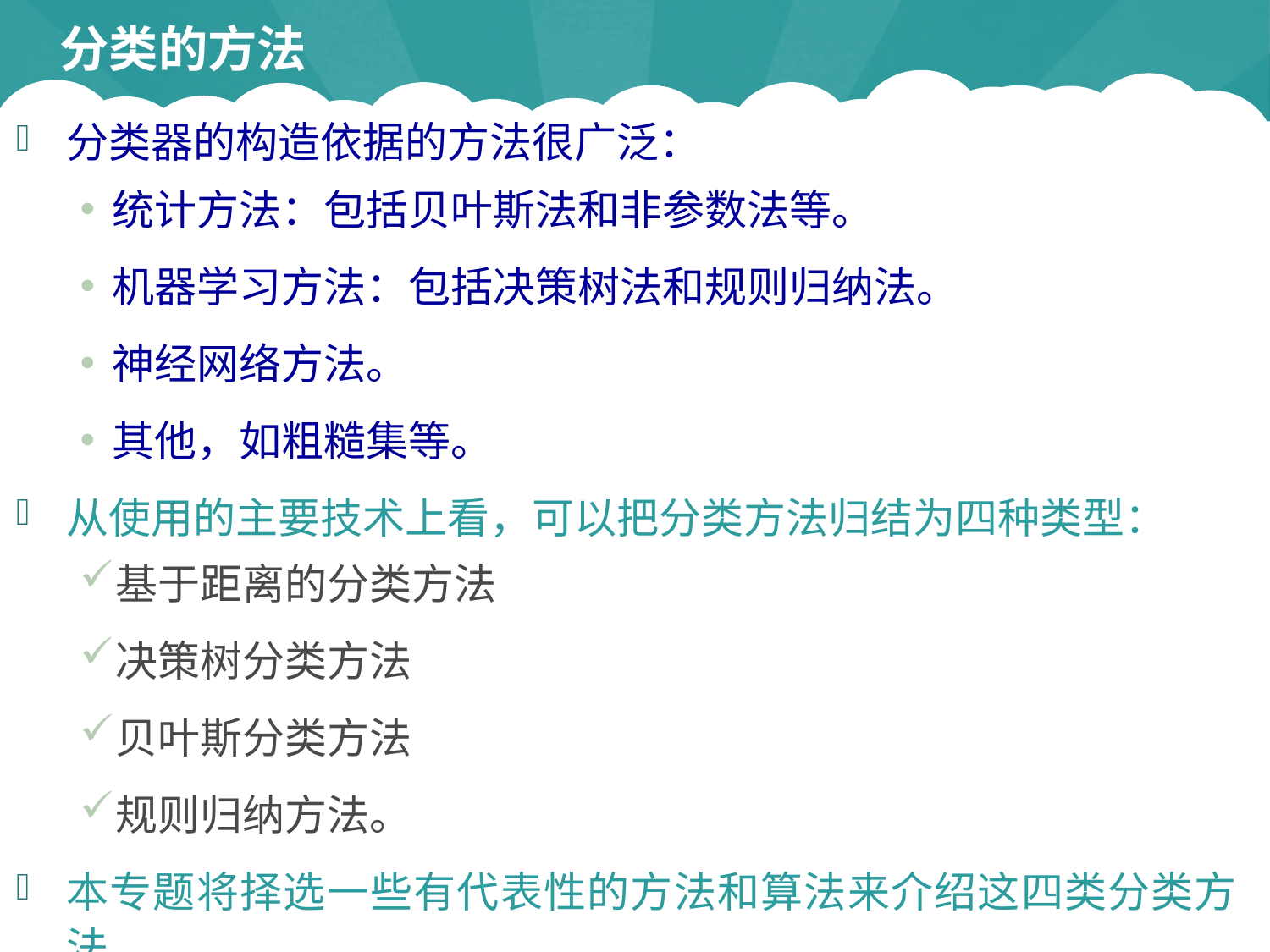

# 分类的方法
分类器的构造依据的方法很广泛：
统计方法：包括贝叶斯法和非参数法等。
机器学习方法：包括决策树法和规则归纳法。
神经网络方法。
其他，如粗糙集等。
从使用的主要技术上看，可以把分类方法归结为四种类型：
基于距离的分类方法
决策树分类方法
贝叶斯分类方法
规则归纳方法。
本专题将择选一些有代表性的方法和算法来介绍这四类分类方法。